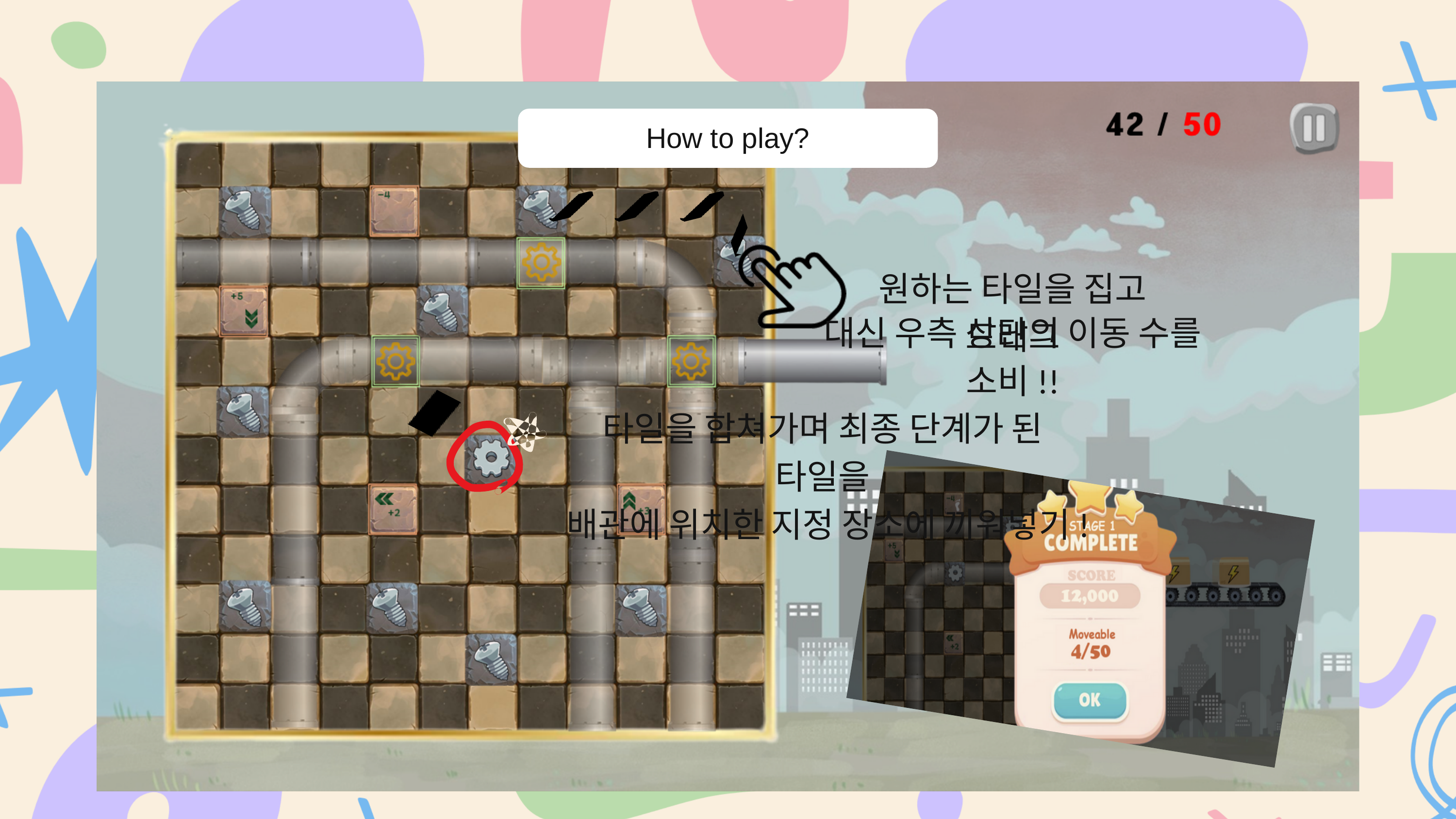

How to play?

원하는 타일을 집고 드래그

대신 우측 상단의 이동 수를 소비!!

타일을 합쳐가며 최종 단계가 된 타일을
배관에 위치한 지정 장소에 끼워넣기!